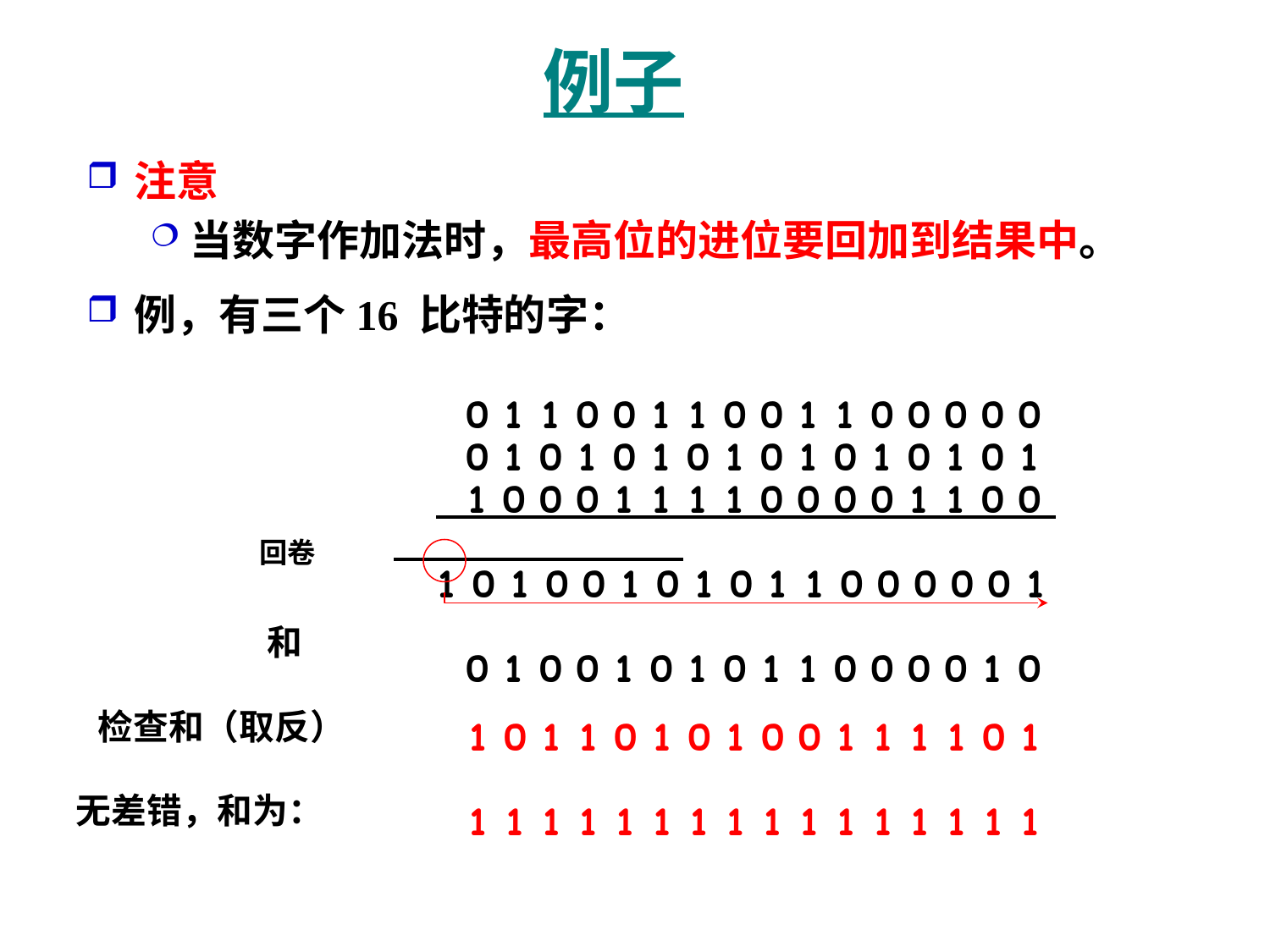

# 例子
注意
当数字作加法时，最高位的进位要回加到结果中。
例，有三个16 比特的字：
  0 1 1 0 0 1 1 0 0 1 1 0 0 0 0 0
  0 1 0 1 0 1 0 1 0 1 0 1 0 1 0 1
  1 0 0 0 1 1 1 1 0 0 0 0 1 1 0 0
1 0 1 0 0 1 0 1 0 1 1 0 0 0 0 0 1

  0 1 0 0 1 0 1 0 1 1 0 0 0 0 1 0

回卷

和
检查和（取反）
1 0 1 1 0 1 0 1 0 0 1 1 1 1 0 1
无差错，和为：
1 1 1 1 1 1 1 1 1 1 1 1 1 1 1 1
29